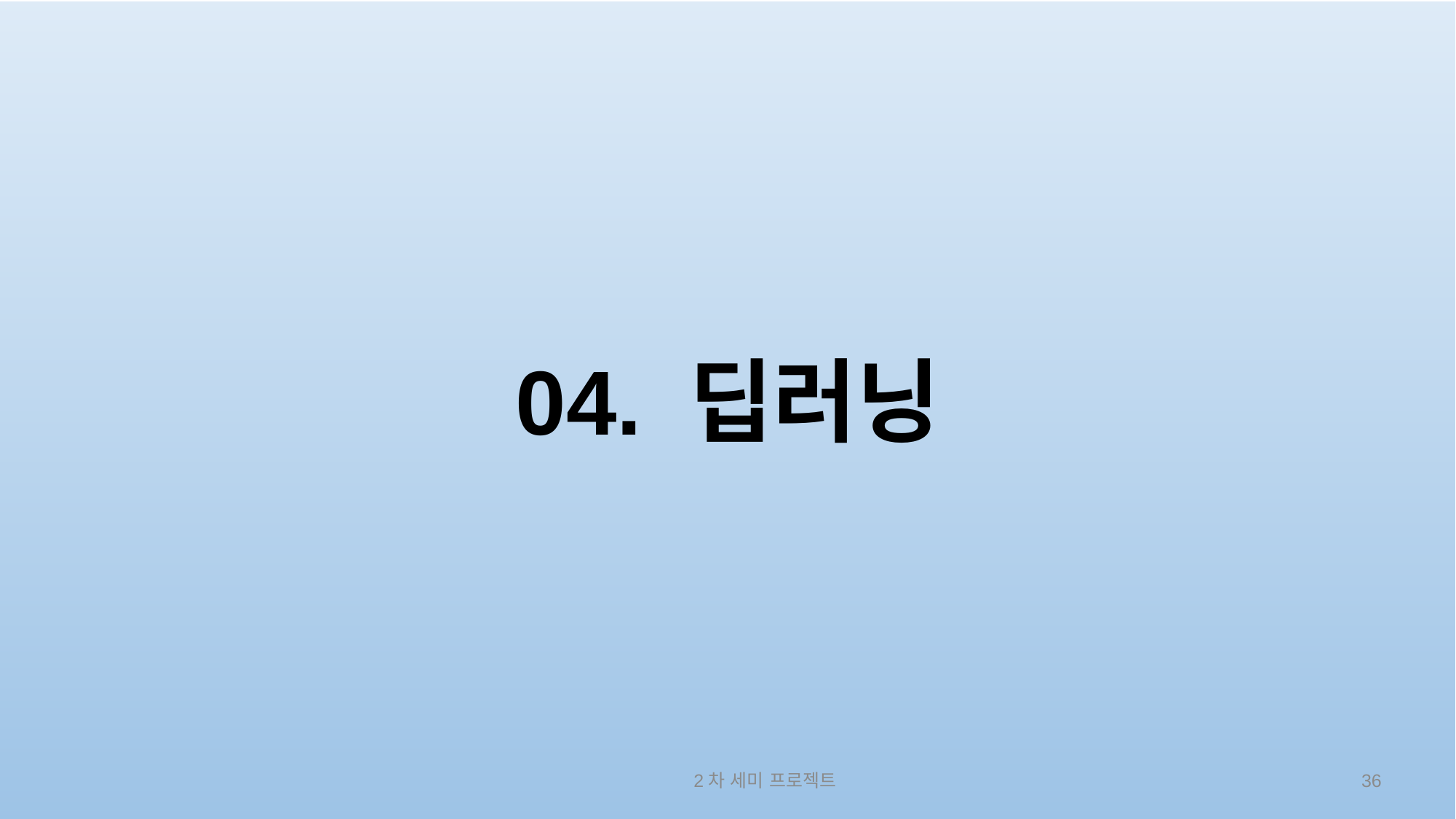

# 04. 딥러닝
2차 세미 프로젝트
36